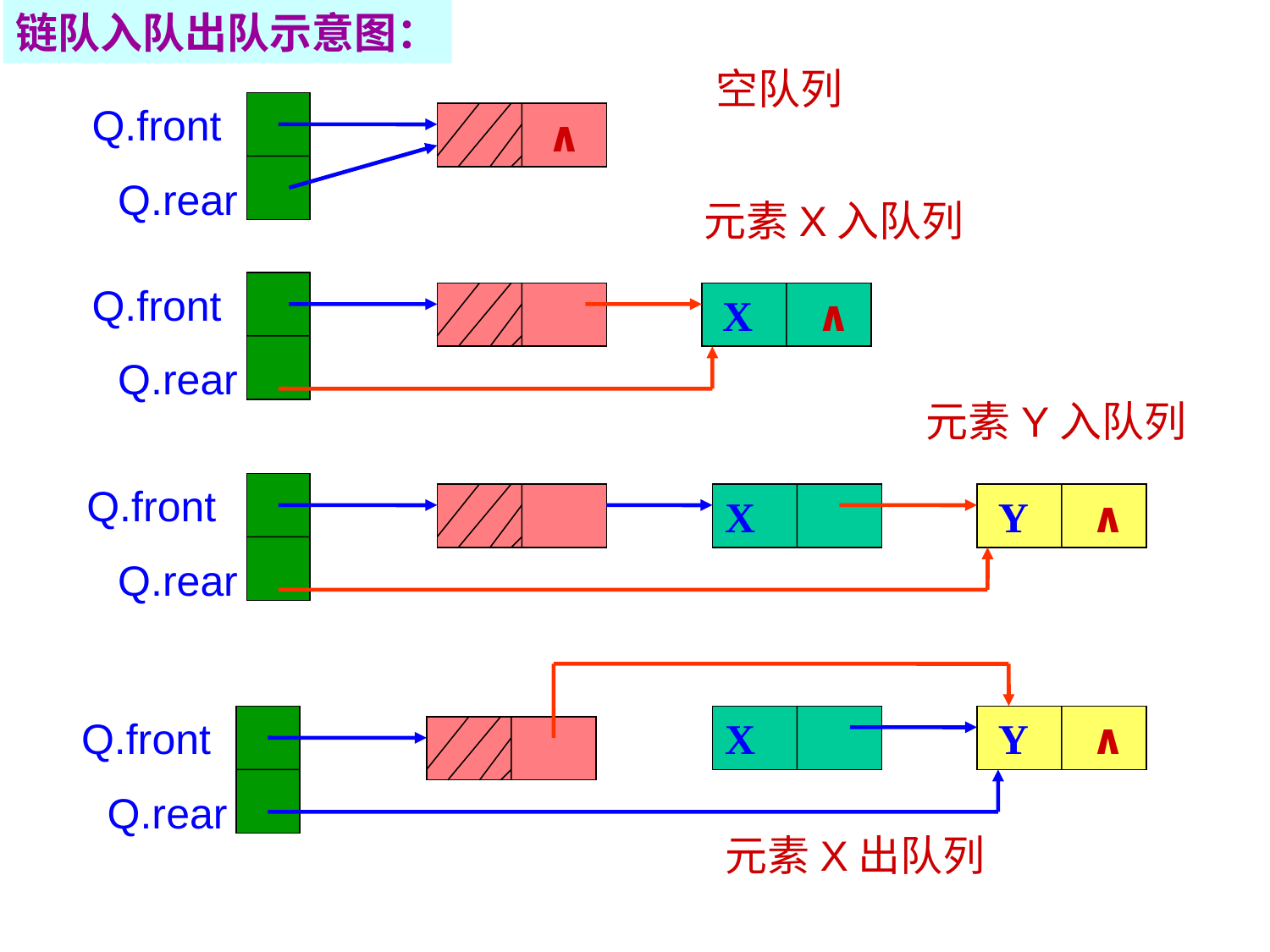

链队入队出队示意图：
空队列
Q.front
        ∧

Q.rear
元素X入队列
Q.front

X      ∧

Q.rear

元素Y入队列
Q.front

X

Y      ∧

Q.rear

Q.front
X

Y      ∧

Q.rear

元素X出队列